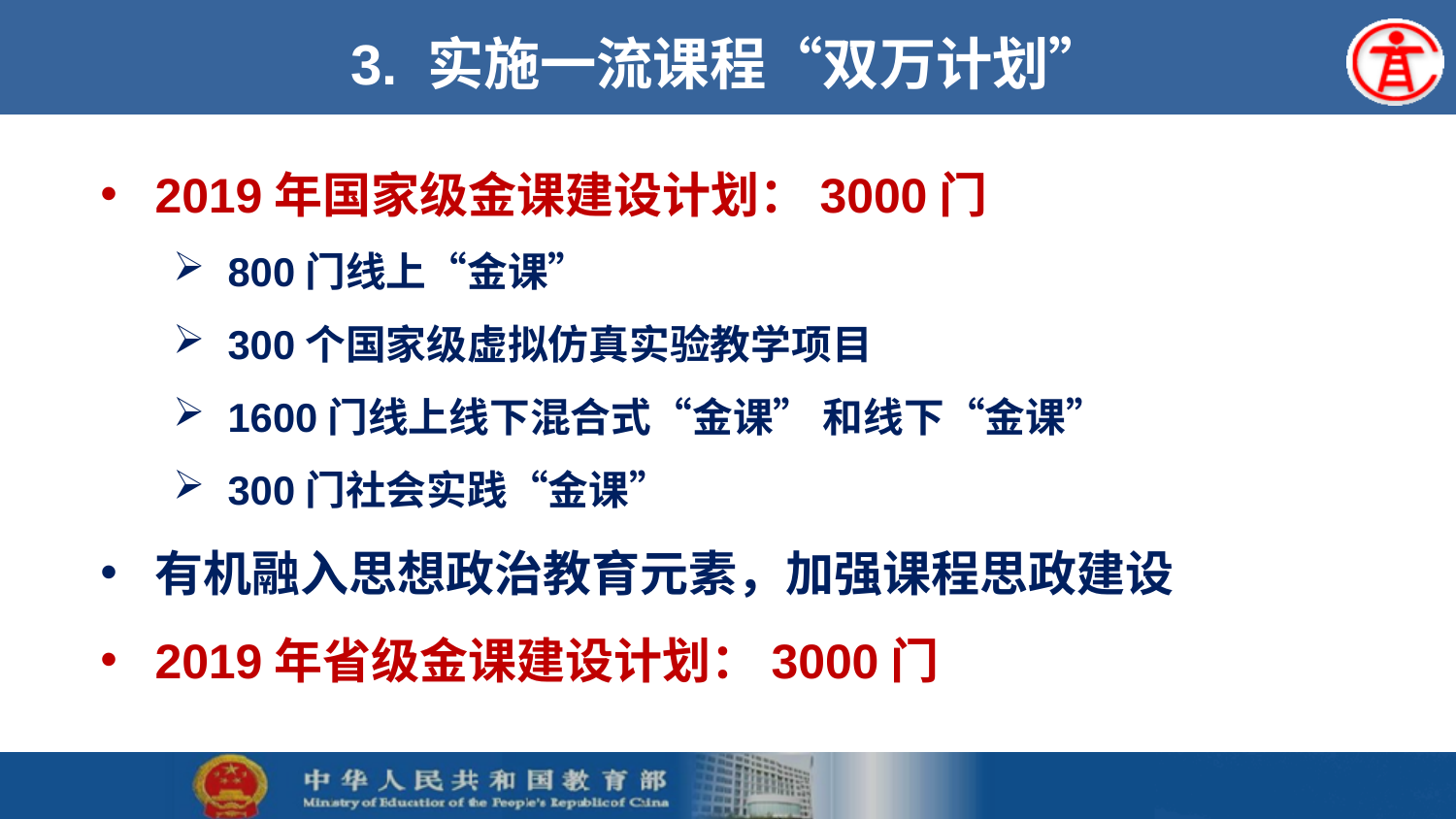

# 3. 实施一流课程“双万计划”
2019年国家级金课建设计划：3000门
800门线上“金课”
300个国家级虚拟仿真实验教学项目
1600门线上线下混合式“金课” 和线下“金课”
300门社会实践“金课”
有机融入思想政治教育元素，加强课程思政建设
2019年省级金课建设计划：3000门